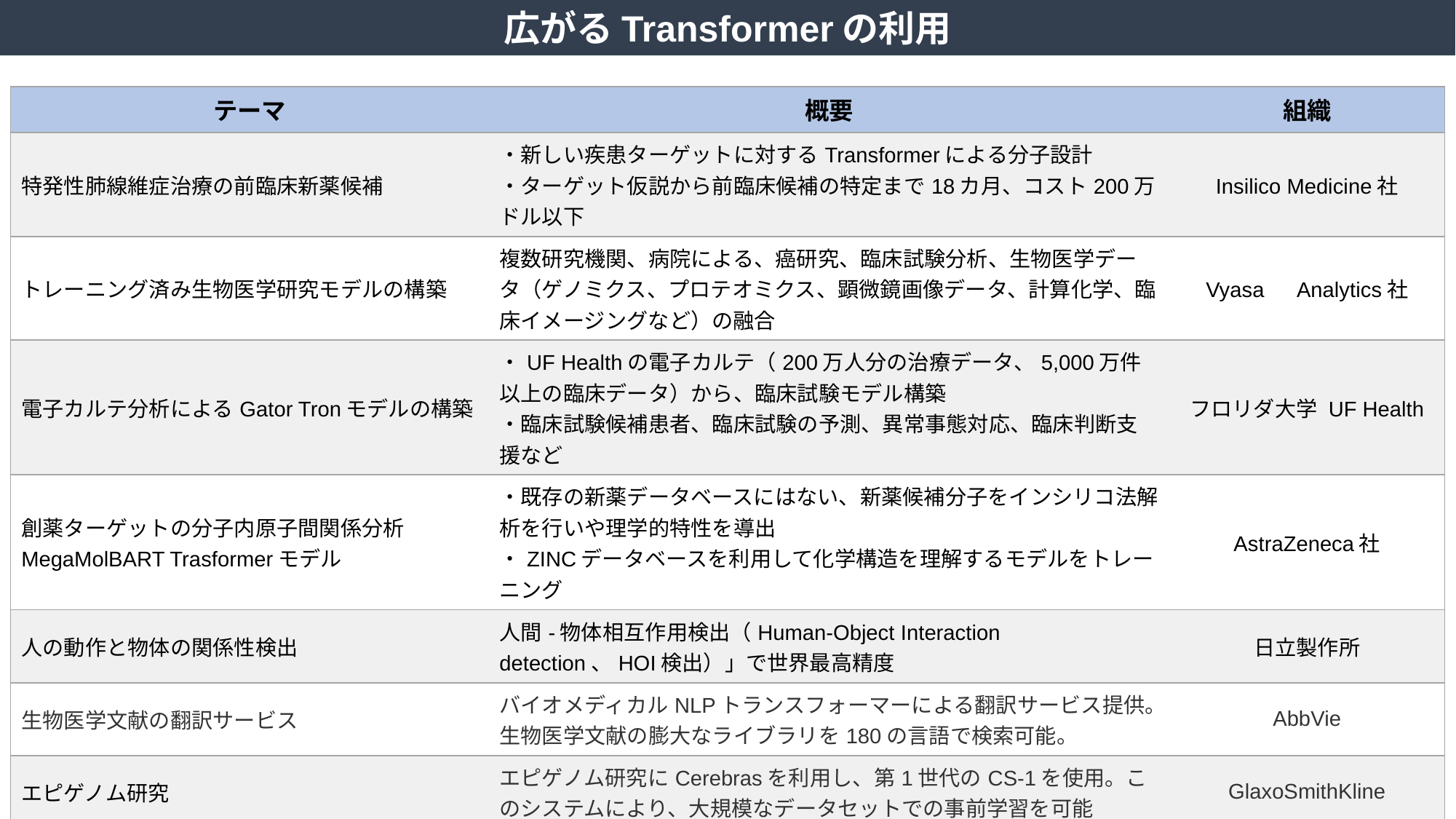

広がるTransformerの利用
| テーマ | 概要 | 組織 |
| --- | --- | --- |
| 特発性肺線維症治療の前臨床新薬候補 | ・新しい疾患ターゲットに対するTransformerによる分子設計 ・ターゲット仮説から前臨床候補の特定まで18カ月、コスト200万ドル以下 | Insilico Medicine社 |
| トレーニング済み生物医学研究モデルの構築 | 複数研究機関、病院による、癌研究、臨床試験分析、生物医学データ（ゲノミクス、プロテオミクス、顕微鏡画像データ、計算化学、臨床イメージングなど）の融合 | Vyasa　Analytics社 |
| 電子カルテ分析によるGator Tronモデルの構築 | ・UF Healthの電子カルテ（200万人分の治療データ、5,000万件以上の臨床データ）から、臨床試験モデル構築 ・臨床試験候補患者、臨床試験の予測、異常事態対応、臨床判断支援など | フロリダ大学 UF Health |
| 創薬ターゲットの分子内原子間関係分析 MegaMolBART Trasformerモデル | ・既存の新薬データベースにはない、新薬候補分子をインシリコ法解析を行いや理学的特性を導出 ・ZINCデータベースを利用して化学構造を理解するモデルをトレーニング | AstraZeneca社 |
| 人の動作と物体の関係性検出 | 人間-物体相互作用検出（Human-Object Interaction detection、HOI検出）」で世界最高精度 | 日立製作所 |
| 生物医学文献の翻訳サービス | バイオメディカルNLPトランスフォーマーによる翻訳サービス提供。生物医学文献の膨大なライブラリを180の言語で検索可能。 | AbbVie |
| エピゲノム研究 | エピゲノム研究にCerebrasを利用し、第1世代のCS-1を使用。このシステムにより、大規模なデータセットでの事前学習を可能 | GlaxoSmithKline |
| 産業シミュレーションの高速化 | Cerebrasにより、バッテリー、バイオ燃料、風の流れ、掘削、CO2貯蔵のシミュレーションを高速化 | TotalEnergies |
| 計算流体、抗がん剤開発 | 計算流体力学の高速化、Covid19研究、抗がん剤開発に利用 | 国立エネルギー研究所 アルゴンヌ国立研究所 |